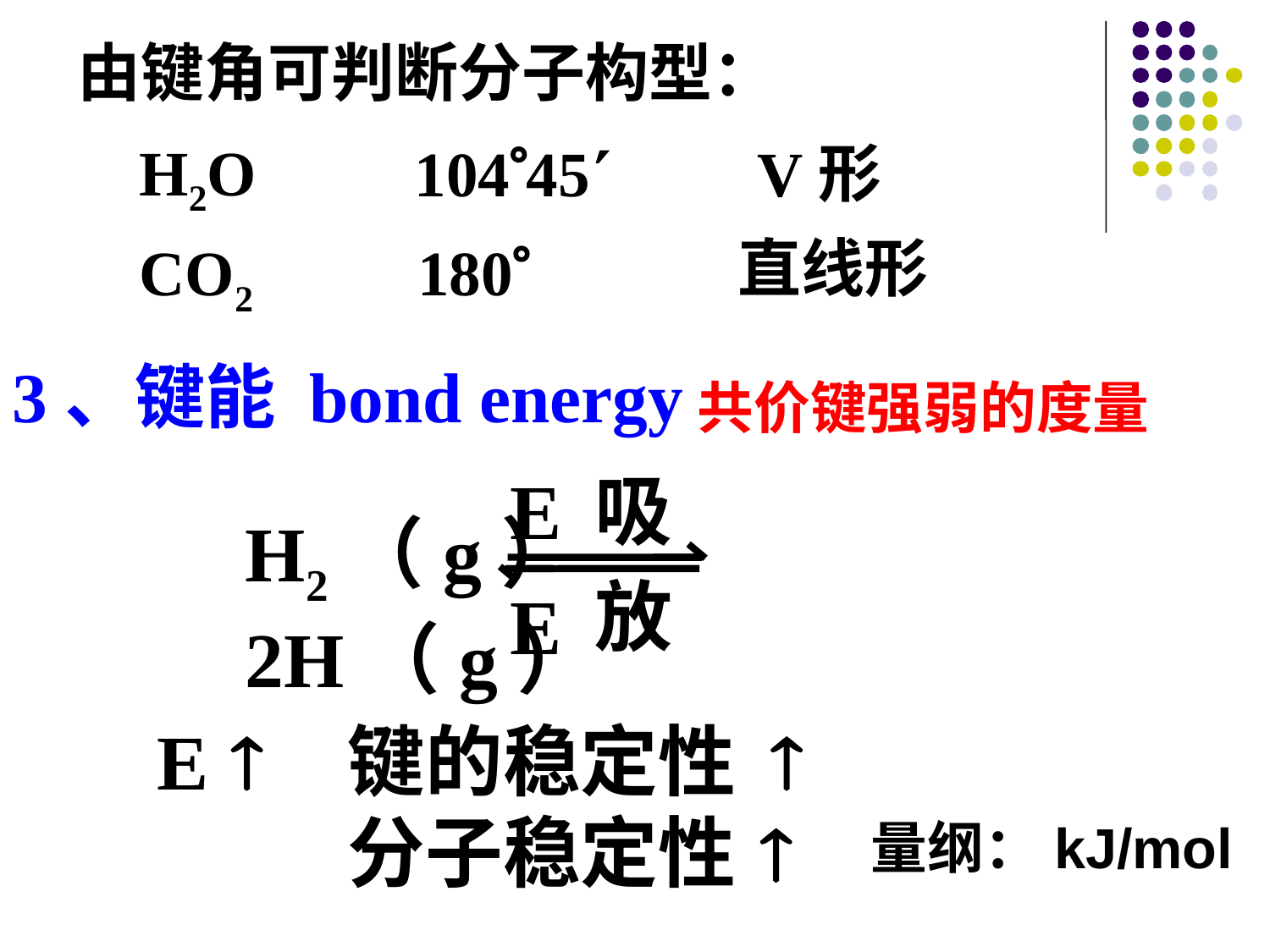

由键角可判断分子构型：
H2O
104°45′
V形
直线形
CO2
180°
3、键能 bond energy
共价键强弱的度量
E
吸
H2（g）           2H（g）

放
E
E
↑
键的稳定性
↑
分子稳定性
↑
量纲：kJ/mol